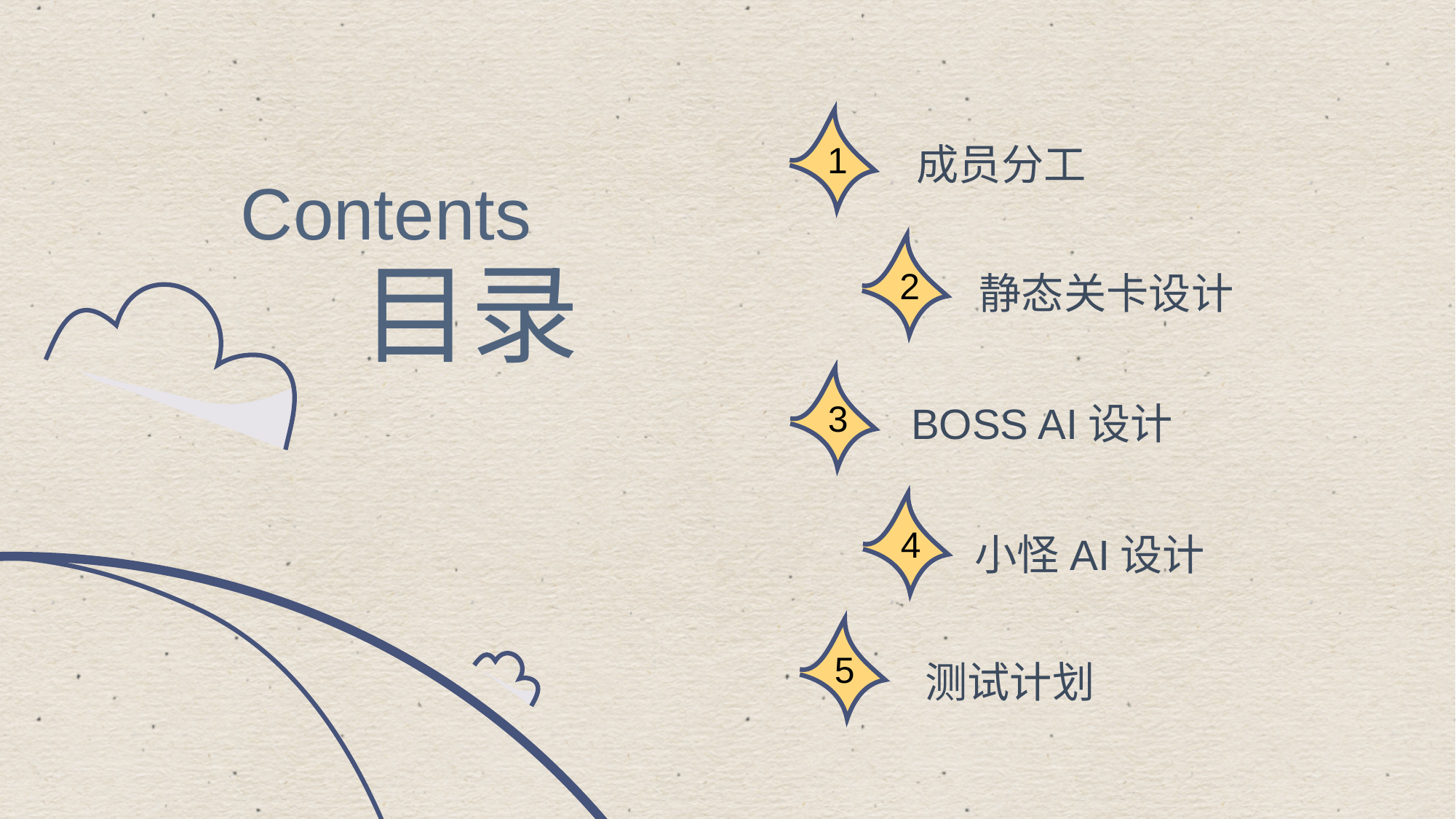

1
成员分工
Contents

2
目录
静态关卡设计

3
BOSS AI设计

4
小怪AI设计

5
测试计划